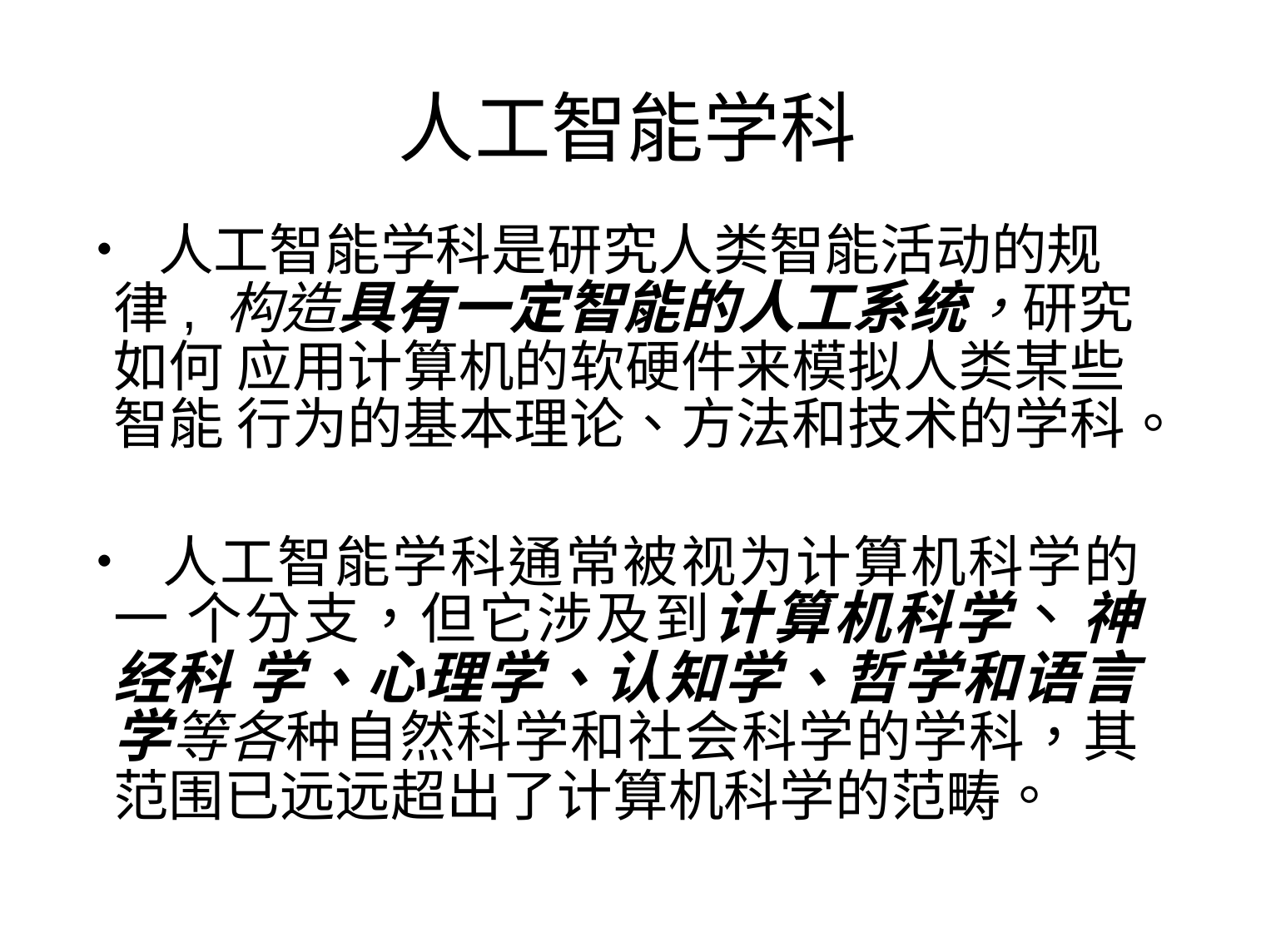

人工智能学科
• 人工智能学科是研究人类智能活动的规律, 构造具有一定智能的人工系统，研究如何 应用计算机的软硬件来模拟人类某些智能 行为的基本理论、方法和技术的学科。

• 人工智能学科通常被视为计算机科学的一 个分支，但它涉及到计算机科学、神经科 学、心理学、认知学、哲学和语言学等各种自然科学和社会科学的学科，其范围已远远超出了计算机科学的范畴。